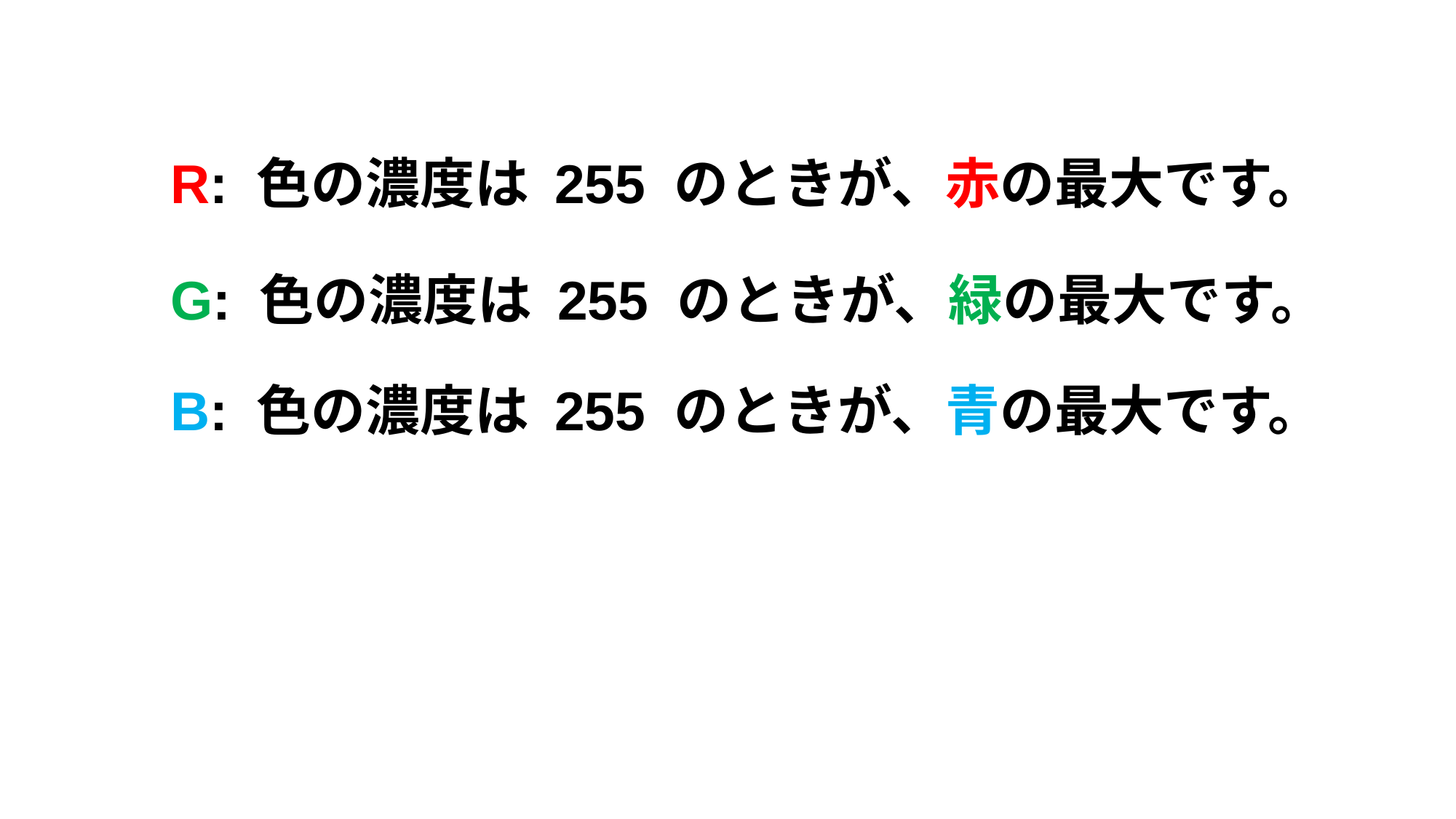

R: 色の濃度は 255 のときが、赤の最大です。
G: 色の濃度は 255 のときが、緑の最大です。
B: 色の濃度は 255 のときが、青の最大です。